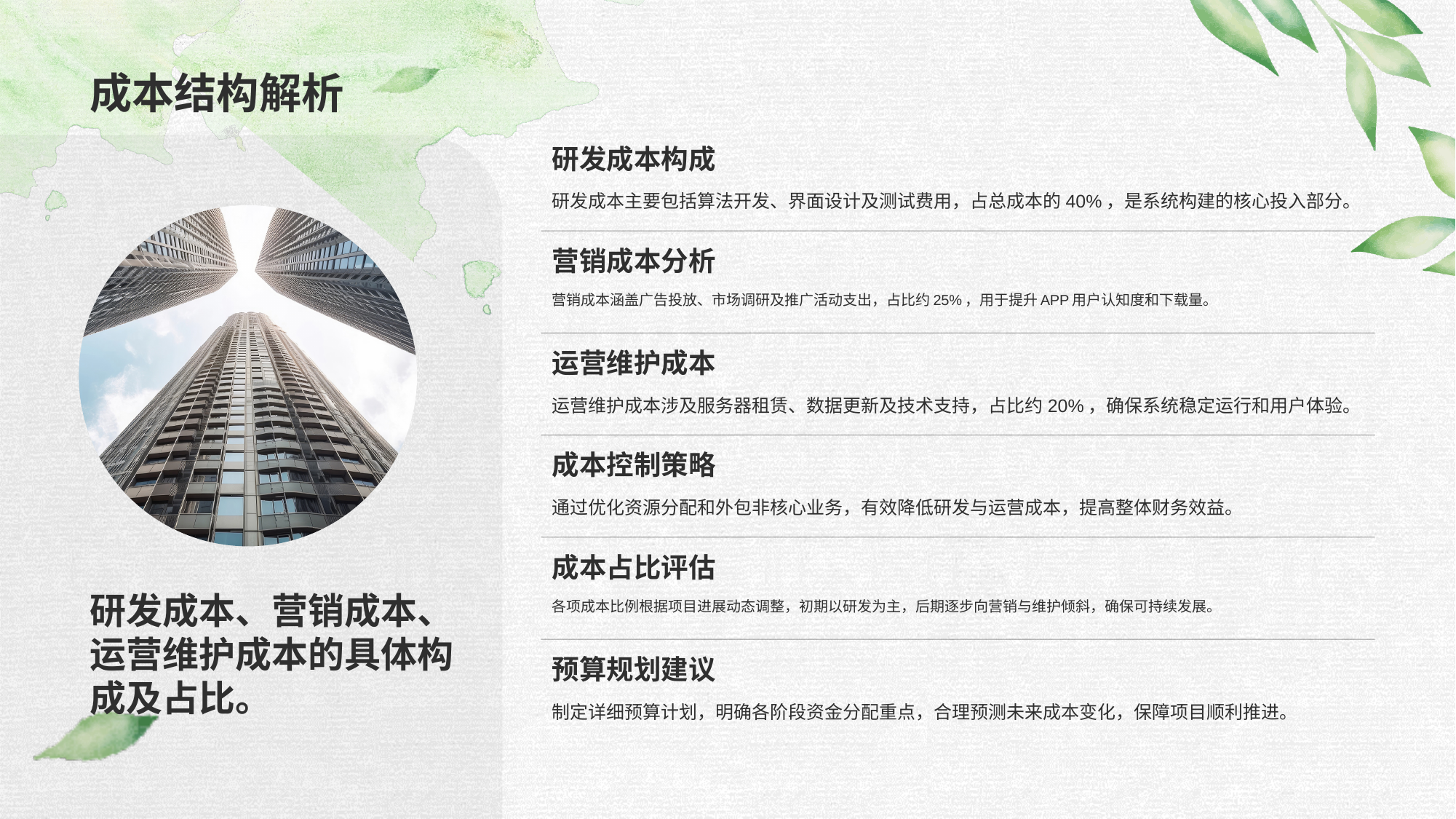

# 成本结构解析

研发成本、营销成本、运营维护成本的具体构成及占比。
研发成本构成
研发成本主要包括算法开发、界面设计及测试费用，占总成本的40%，是系统构建的核心投入部分。
营销成本分析
营销成本涵盖广告投放、市场调研及推广活动支出，占比约25%，用于提升APP用户认知度和下载量。
运营维护成本
运营维护成本涉及服务器租赁、数据更新及技术支持，占比约20%，确保系统稳定运行和用户体验。
成本控制策略
通过优化资源分配和外包非核心业务，有效降低研发与运营成本，提高整体财务效益。
成本占比评估
各项成本比例根据项目进展动态调整，初期以研发为主，后期逐步向营销与维护倾斜，确保可持续发展。
预算规划建议
制定详细预算计划，明确各阶段资金分配重点，合理预测未来成本变化，保障项目顺利推进。